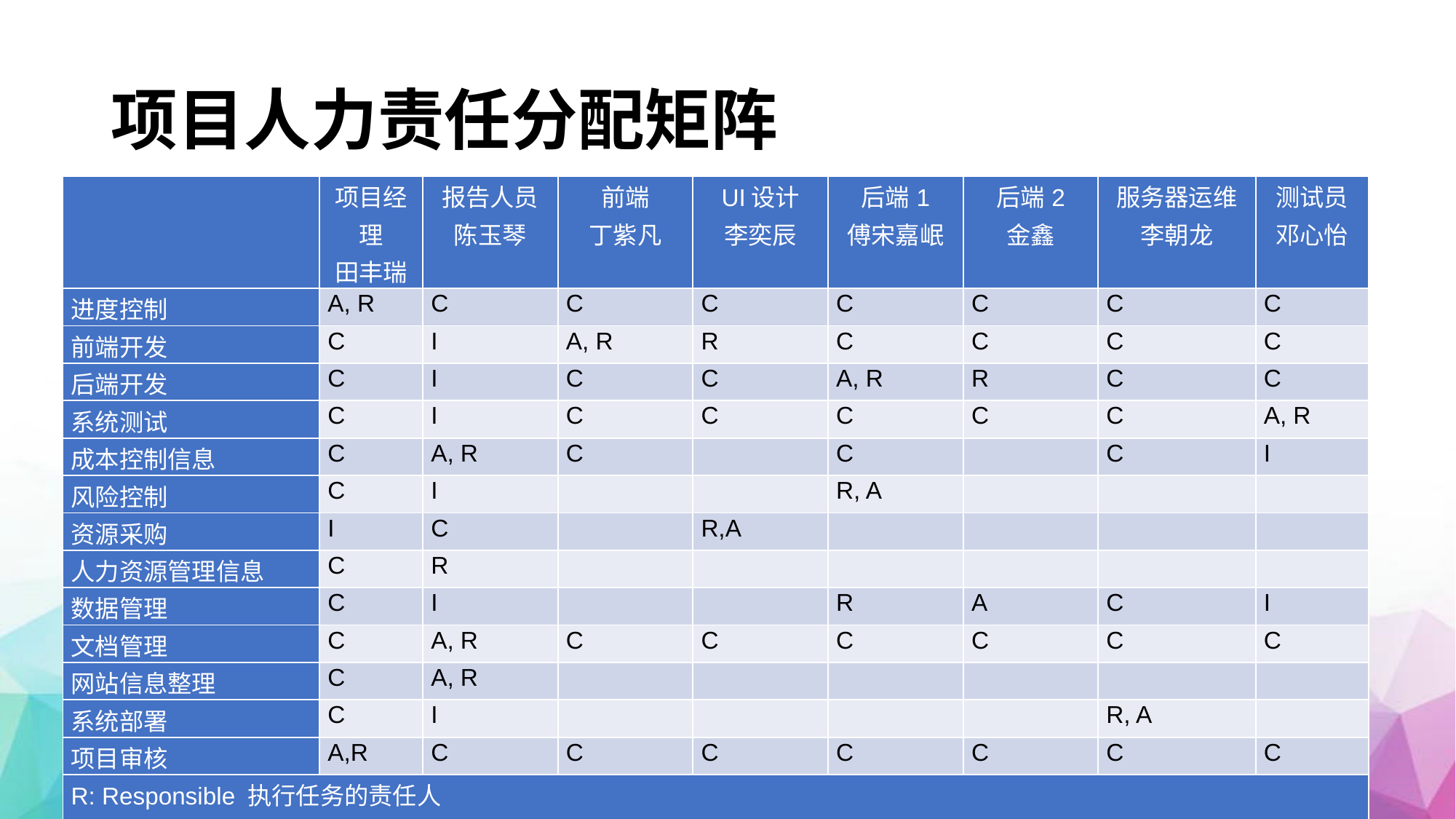

# 项目人力责任分配矩阵
|  | 项目经理 田丰瑞 | 报告人员 陈玉琴 | 前端 丁紫凡 | UI设计 李奕辰 | 后端1 傅宋嘉岷 | 后端2 金鑫 | 服务器运维 李朝龙 | 测试员 邓心怡 |
| --- | --- | --- | --- | --- | --- | --- | --- | --- |
| 进度控制 | A, R | C | C | C | C | C | C | C |
| 前端开发 | C | I | A, R | R | C | C | C | C |
| 后端开发 | C | I | C | C | A, R | R | C | C |
| 系统测试 | C | I | C | C | C | C | C | A, R |
| 成本控制信息 | C | A, R | C |  | C |  | C | I |
| 风险控制 | C | I |  |  | R, A |  |  |  |
| 资源采购 | I | C |  | R,A |  |  |  |  |
| 人力资源管理信息 | C | R |  |  |  |  |  |  |
| 数据管理 | C | I |  |  | R | A | C | I |
| 文档管理 | C | A, R | C | C | C | C | C | C |
| 网站信息整理 | C | A, R |  |  |  |  |  |  |
| 系统部署 | C | I |  |  |  |  | R, A |  |
| 项目审核 | A,R | C | C | C | C | C | C | C |
| R: Responsible 执行任务的责任人 A: Accountable 对任务负全责的批准人 C: Cusulted拥有完成这个任务的必要信息的审核人 I: Infrmed 任务告知人 |  |  |  |  |  |  |  |  |